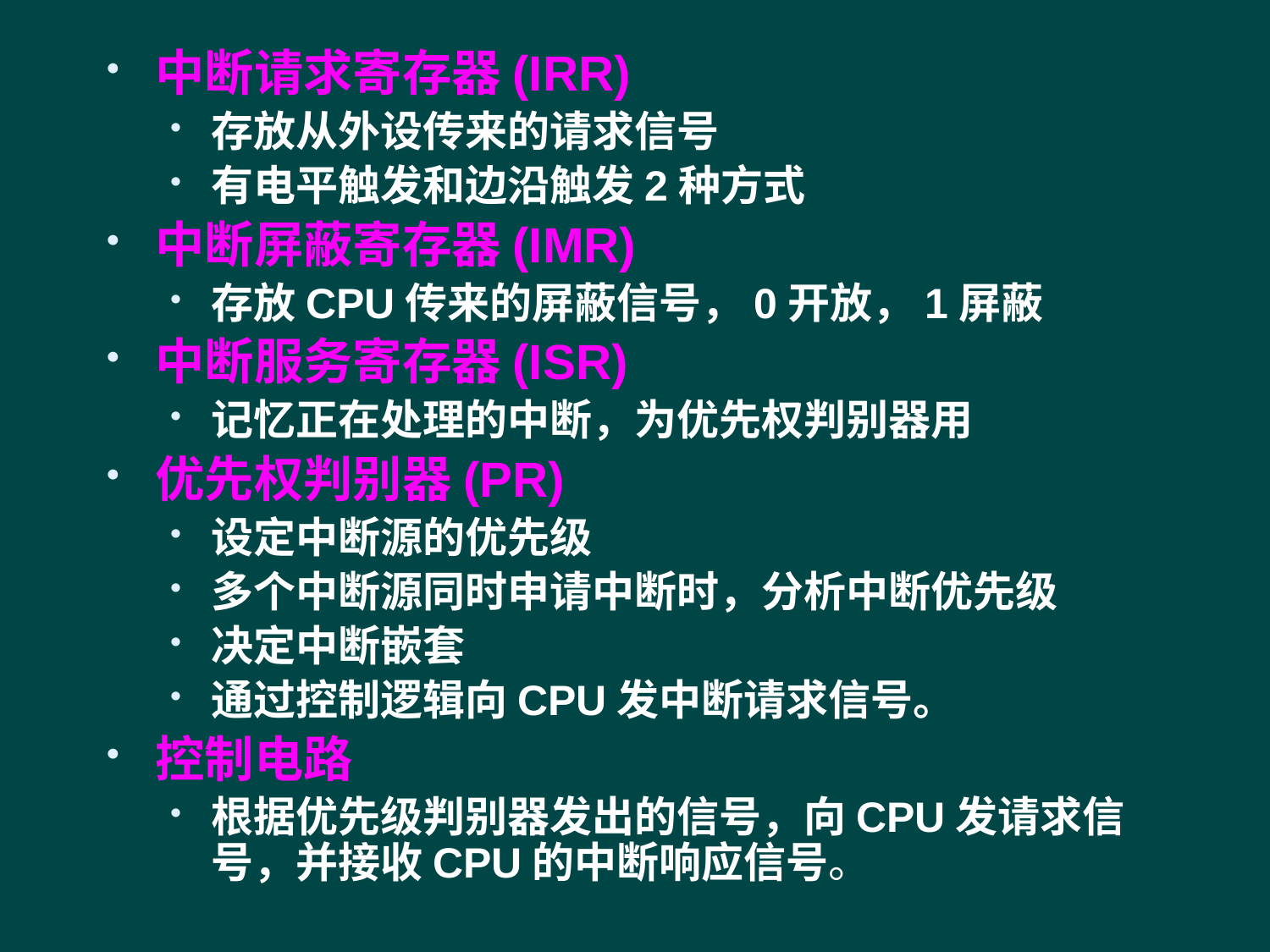

中断请求寄存器(IRR)
存放从外设传来的请求信号
有电平触发和边沿触发2种方式
中断屏蔽寄存器(IMR)
存放CPU传来的屏蔽信号，0开放，1屏蔽
中断服务寄存器(ISR)
记忆正在处理的中断，为优先权判别器用
优先权判别器(PR)
设定中断源的优先级
多个中断源同时申请中断时，分析中断优先级
决定中断嵌套
通过控制逻辑向CPU发中断请求信号。
控制电路
根据优先级判别器发出的信号，向CPU发请求信号，并接收CPU的中断响应信号。